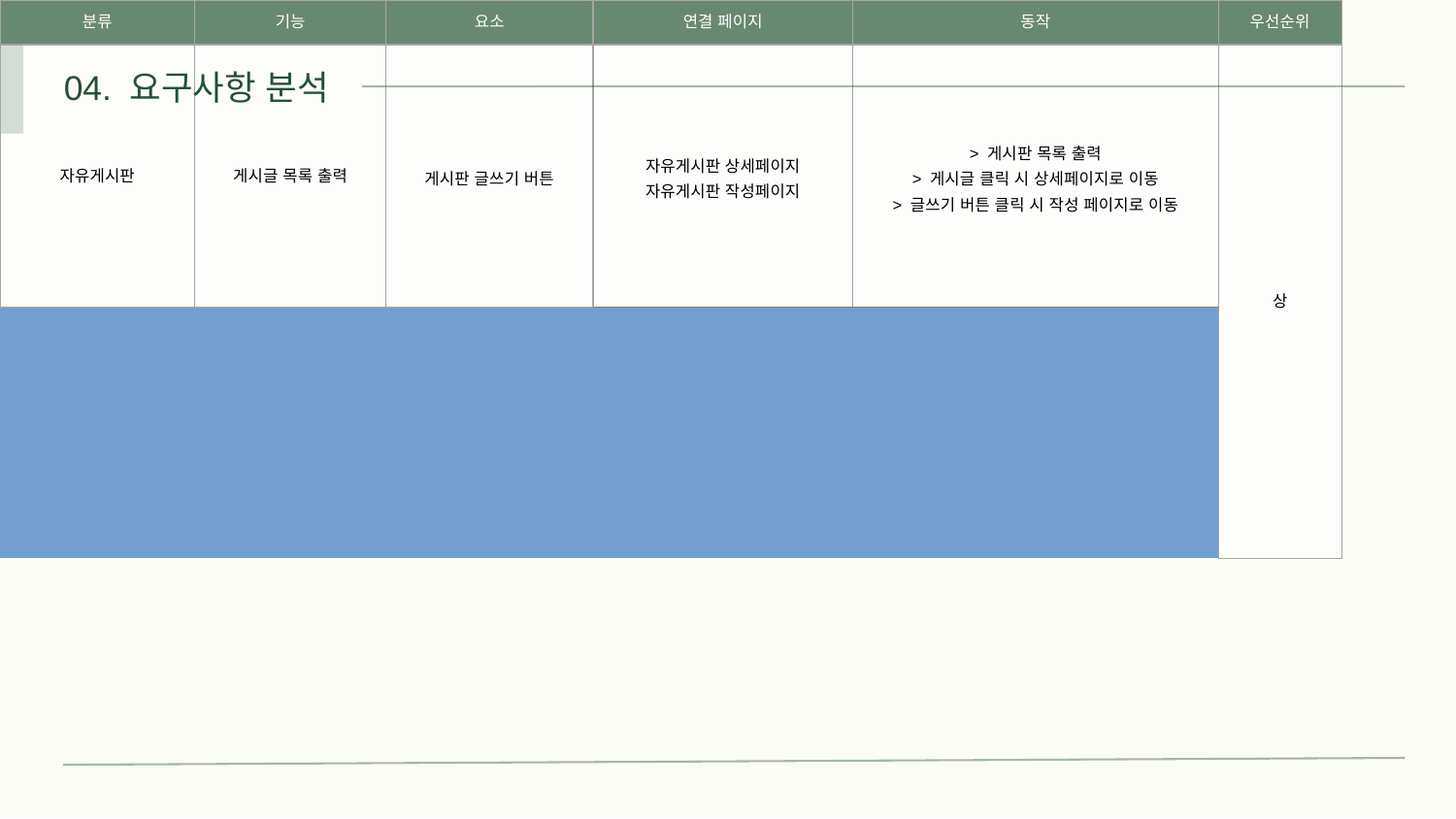

04. 요구사항 분석
| 분류 | 기능 | 요소 | 연결 페이지 | 동작 | 우선순위 |
| --- | --- | --- | --- | --- | --- |
| 자유게시판 | 게시글 목록 출력 | 게시판 글쓰기 버튼 | 자유게시판 상세페이지 자유게시판 작성페이지 | > 게시판 목록 출력 > 게시글 클릭 시 상세페이지로 이동 > 글쓰기 버튼 클릭 시 작성 페이지로 이동 | 상 |
|  |  |  |  |  |  |
| 자유게시판 상세페이지 | 게시글 상세내용 출력 | 게시글 수정 버튼 게시글 삭제 버튼 | 자유게시판 | > 수정 버튼 클릭 시 수정 페이지로 이동 > 삭제 버튼 클릭 시 게시판 목록으로 이동 |  |